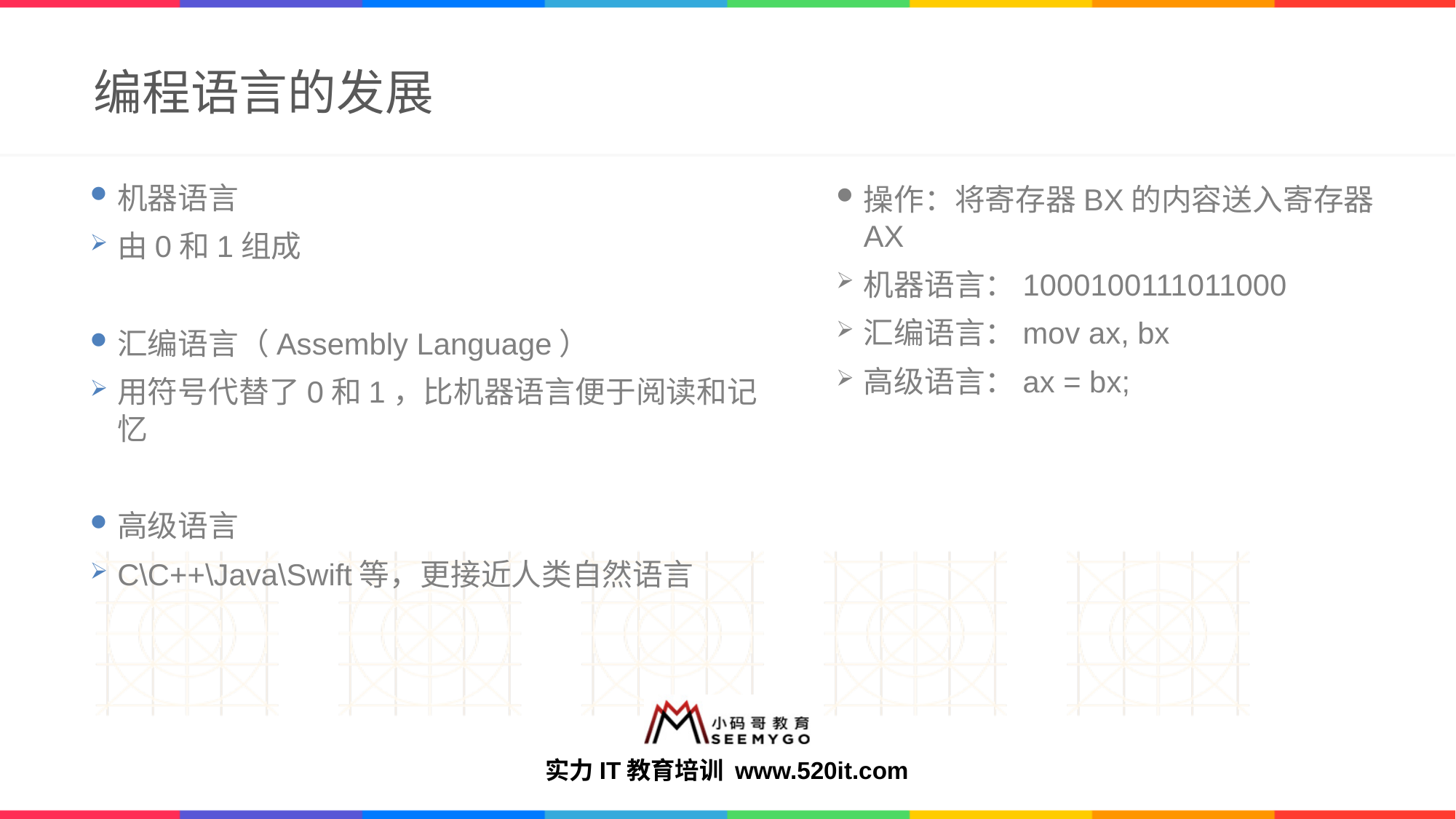

# 编程语言的发展
机器语言
由0和1组成

汇编语言（Assembly Language）
用符号代替了0和1，比机器语言便于阅读和记忆

高级语言
C\C++\Java\Swift等，更接近人类自然语言
操作：将寄存器BX的内容送入寄存器AX
机器语言：1000100111011000
汇编语言：mov ax, bx
高级语言：ax = bx;